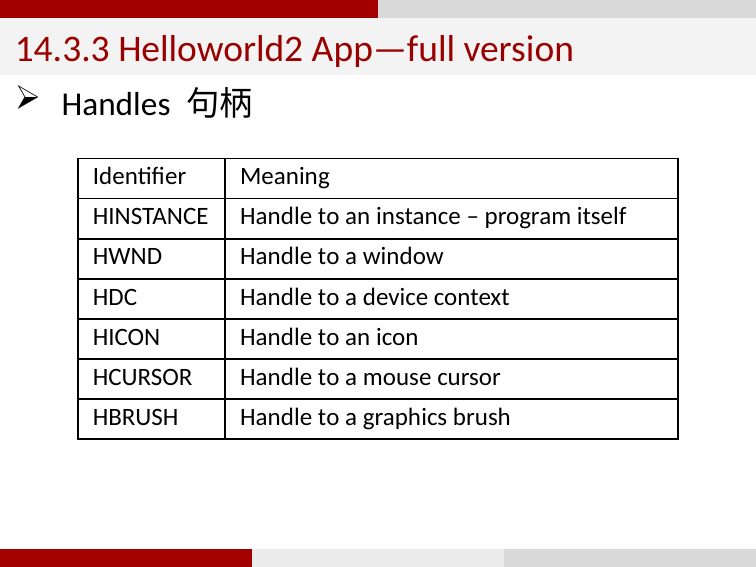

14.3.3 Helloworld2 App—full version
Handles 句柄
| Identifier | Meaning |
| --- | --- |
| HINSTANCE | Handle to an instance – program itself |
| HWND | Handle to a window |
| HDC | Handle to a device context |
| HICON | Handle to an icon |
| HCURSOR | Handle to a mouse cursor |
| HBRUSH | Handle to a graphics brush |

87